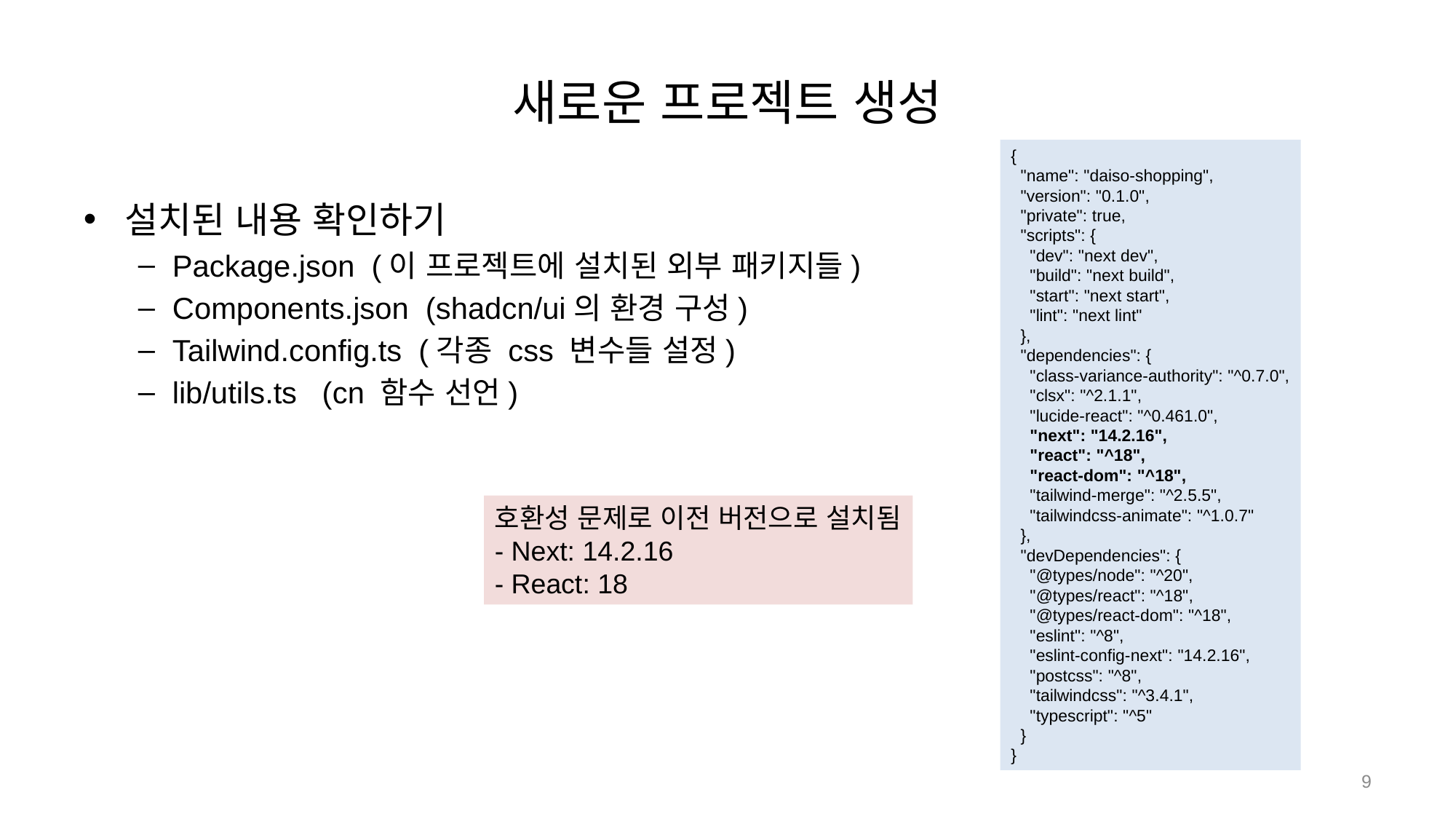

# 새로운 프로젝트 생성
{
  "name": "daiso-shopping",
  "version": "0.1.0",
  "private": true,
  "scripts": {
    "dev": "next dev",
    "build": "next build",
    "start": "next start",
    "lint": "next lint"
  },
  "dependencies": {
    "class-variance-authority": "^0.7.0",
    "clsx": "^2.1.1",
    "lucide-react": "^0.461.0",
    "next": "14.2.16",
    "react": "^18",
    "react-dom": "^18",
    "tailwind-merge": "^2.5.5",
    "tailwindcss-animate": "^1.0.7"
  },
  "devDependencies": {
    "@types/node": "^20",
    "@types/react": "^18",
    "@types/react-dom": "^18",
    "eslint": "^8",
    "eslint-config-next": "14.2.16",
    "postcss": "^8",
    "tailwindcss": "^3.4.1",
    "typescript": "^5"
  }
}
설치된 내용 확인하기
Package.json  (이 프로젝트에 설치된 외부 패키지들)
Components.json  (shadcn/ui의 환경 구성)
Tailwind.config.ts  (각종 css 변수들 설정)
lib/utils.ts   (cn 함수 선언)
호환성 문제로 이전 버전으로 설치됨
- Next: 14.2.16
- React: 18
9